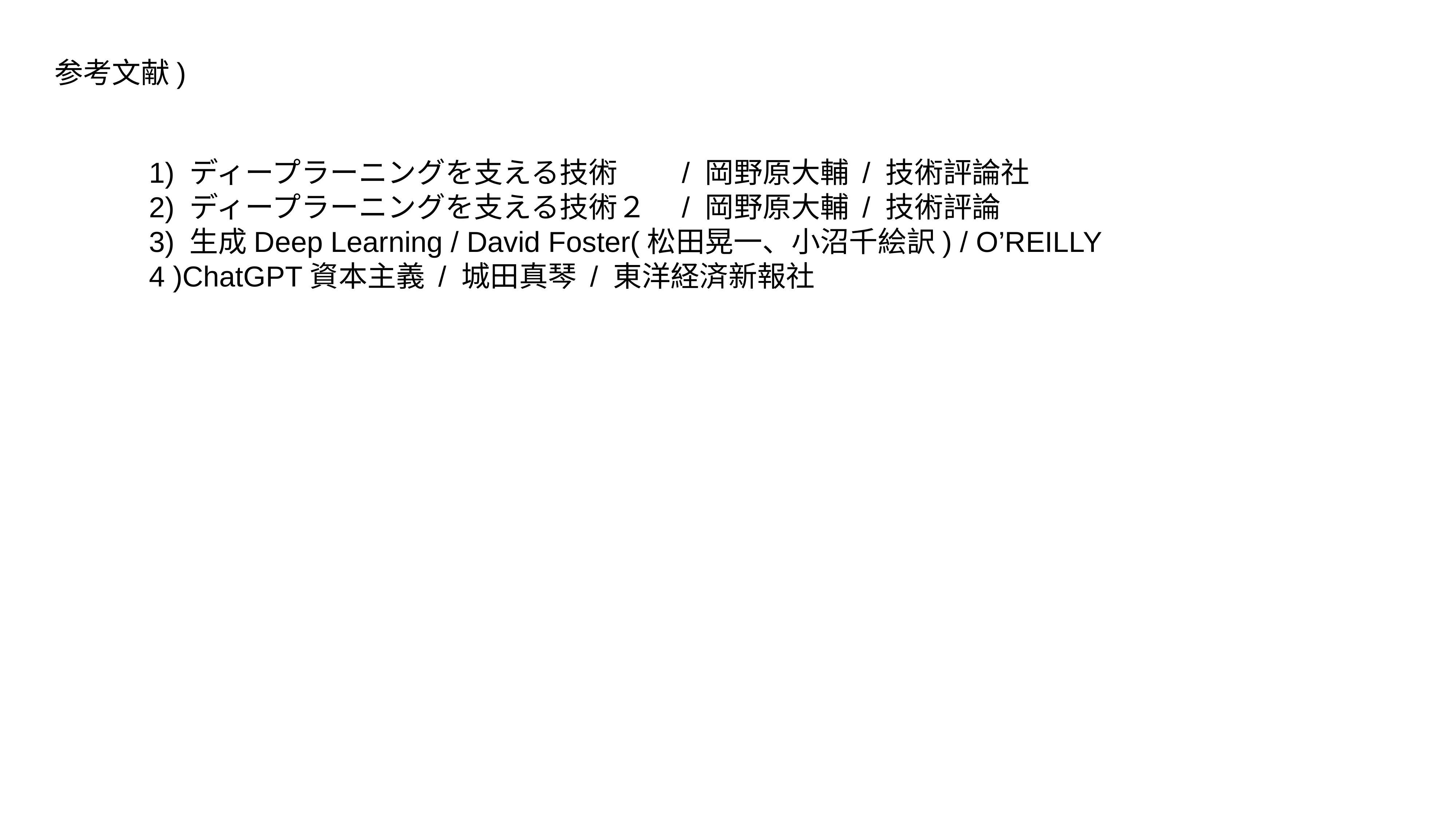

参考文献)
1) ディープラーニングを支える技術　　/ 岡野原大輔 / 技術評論社
2) ディープラーニングを支える技術２　/ 岡野原大輔 / 技術評論
3) 生成Deep Learning / David Foster(松田晃一、小沼千絵訳) / O’REILLY
4 )ChatGPT資本主義 / 城田真琴 / 東洋経済新報社